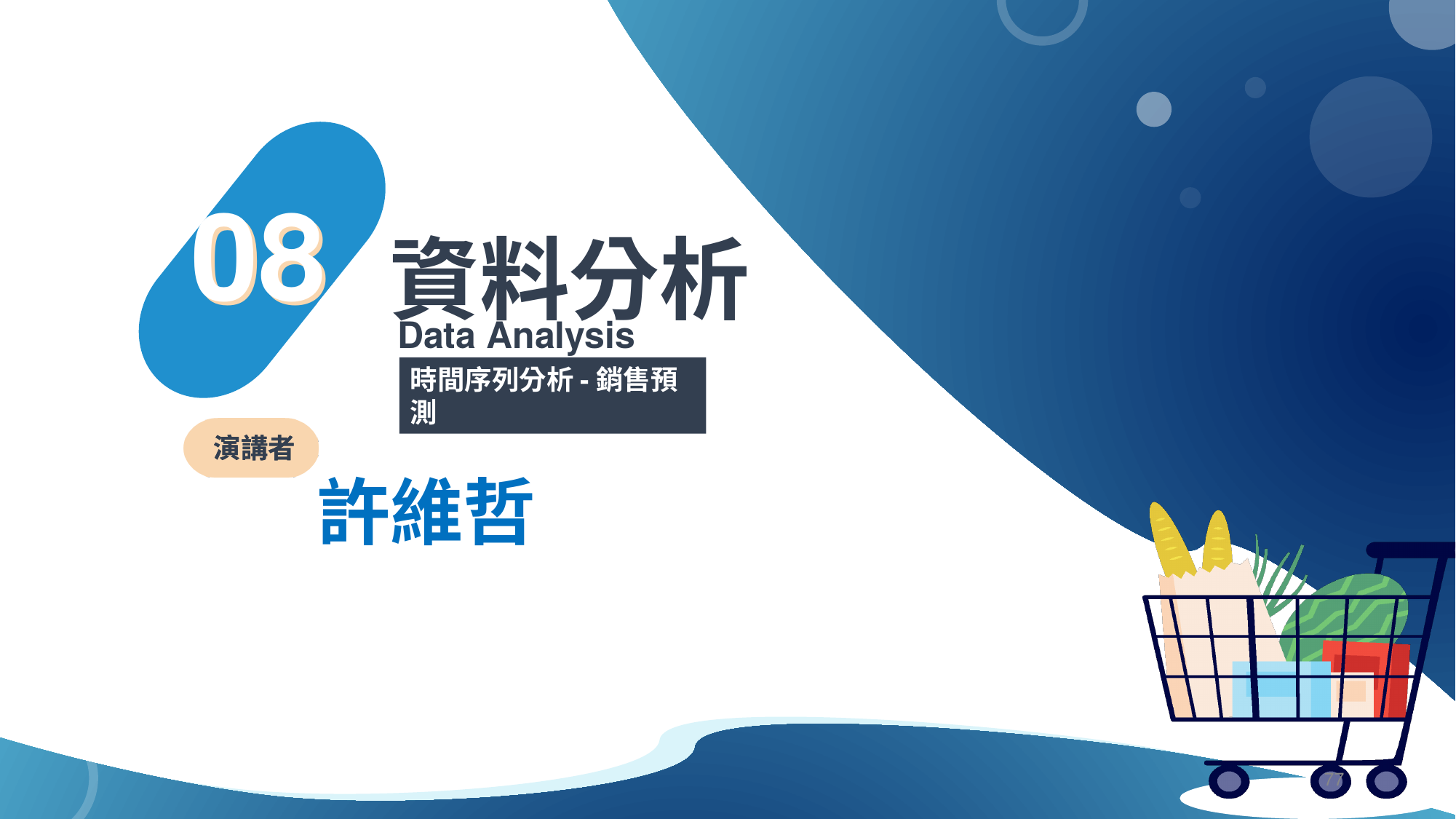

08
08
資料分析
Data Analysis
時間序列分析-銷售預測
演講者
許維哲
77